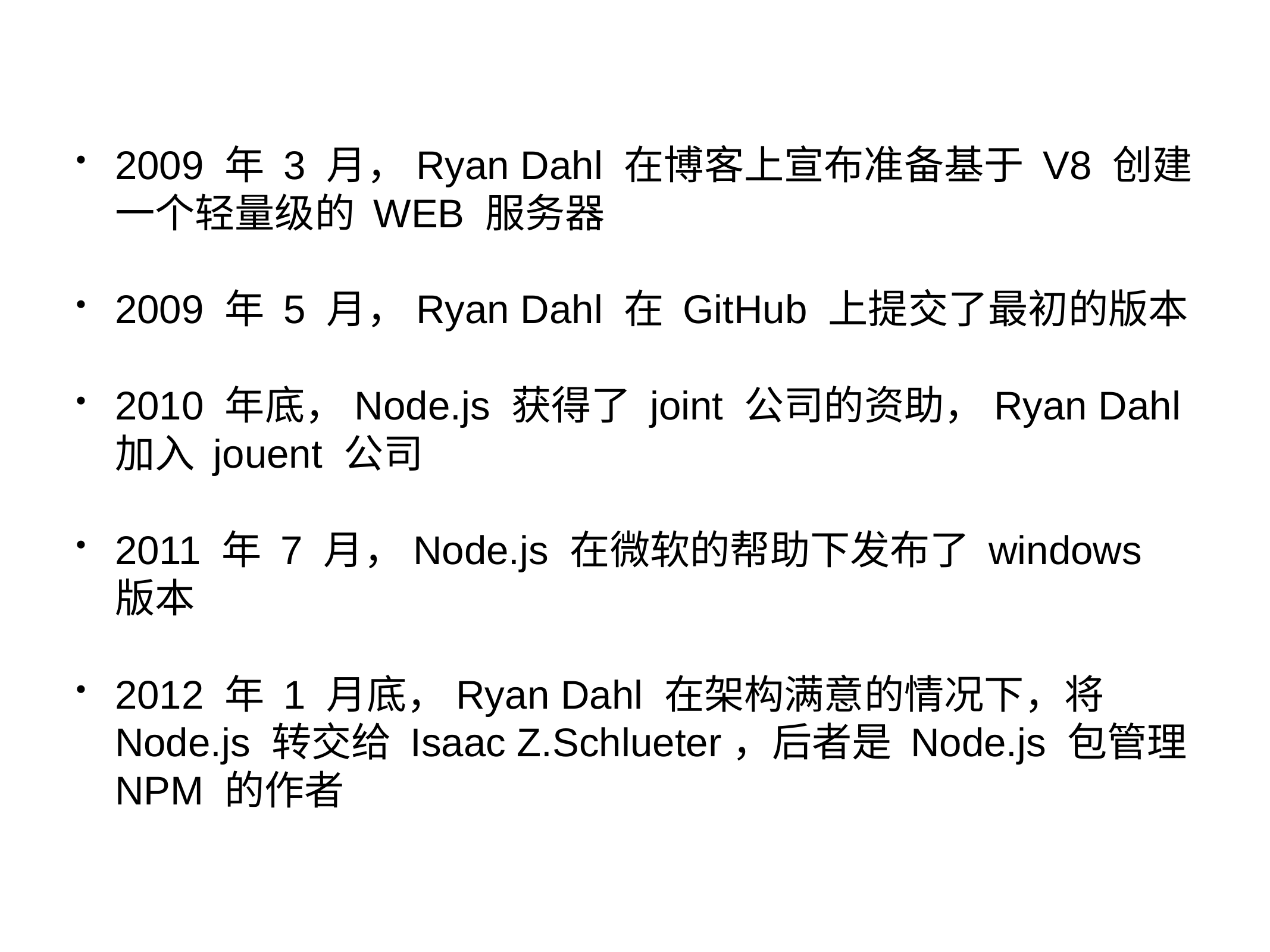

2009 年 3 月，Ryan Dahl 在博客上宣布准备基于 V8 创建一个轻量级的 WEB 服务器
2009 年 5 月，Ryan Dahl 在 GitHub 上提交了最初的版本
2010 年底，Node.js 获得了 joint 公司的资助，Ryan Dahl 加入 jouent 公司
2011 年 7 月，Node.js 在微软的帮助下发布了 windows 版本
2012 年 1 月底，Ryan Dahl 在架构满意的情况下，将Node.js 转交给 Isaac Z.Schlueter，后者是 Node.js 包管理NPM 的作者